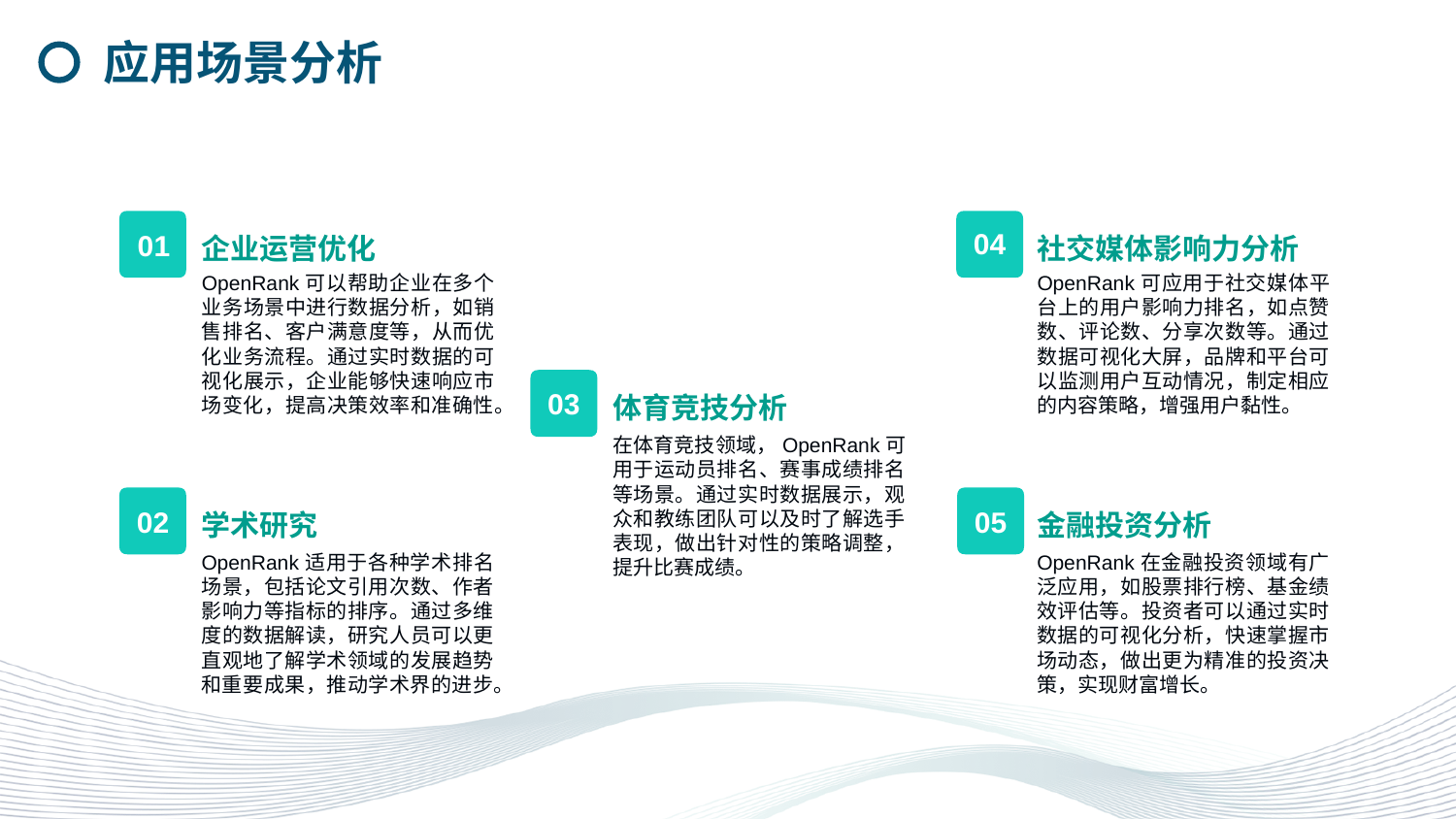

应用场景分析

04

01
企业运营优化
社交媒体影响力分析
OpenRank可以帮助企业在多个业务场景中进行数据分析，如销售排名、客户满意度等，从而优化业务流程。通过实时数据的可视化展示，企业能够快速响应市场变化，提高决策效率和准确性。
OpenRank可应用于社交媒体平台上的用户影响力排名，如点赞数、评论数、分享次数等。通过数据可视化大屏，品牌和平台可以监测用户互动情况，制定相应的内容策略，增强用户黏性。

03
体育竞技分析
在体育竞技领域，OpenRank可用于运动员排名、赛事成绩排名等场景。通过实时数据展示，观众和教练团队可以及时了解选手表现，做出针对性的策略调整，提升比赛成绩。

02
05
学术研究
金融投资分析
OpenRank适用于各种学术排名场景，包括论文引用次数、作者影响力等指标的排序。通过多维度的数据解读，研究人员可以更直观地了解学术领域的发展趋势和重要成果，推动学术界的进步。
OpenRank在金融投资领域有广泛应用，如股票排行榜、基金绩效评估等。投资者可以通过实时数据的可视化分析，快速掌握市场动态，做出更为精准的投资决策，实现财富增长。